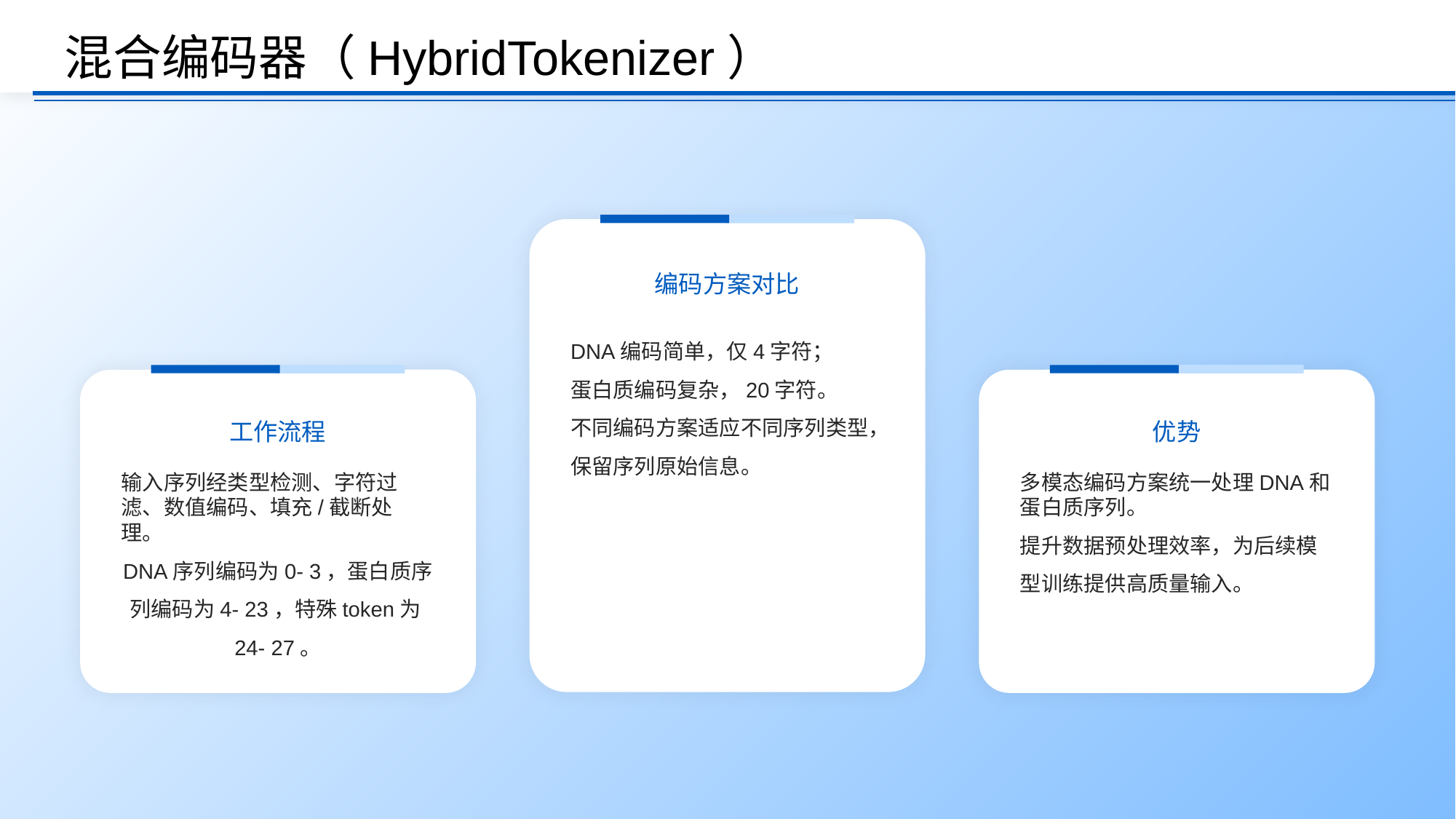

混合编码器（HybridTokenizer）

编码方案对比
DNA编码简单，仅4字符；
蛋白质编码复杂，20字符。
不同编码方案适应不同序列类型，保留序列原始信息。

工作流程
优势
输入序列经类型检测、字符过滤、数值编码、填充/截断处理。
DNA序列编码为0- 3，蛋白质序列编码为4- 23，特殊token为24- 27。
多模态编码方案统一处理DNA和蛋白质序列。
提升数据预处理效率，为后续模型训练提供高质量输入。